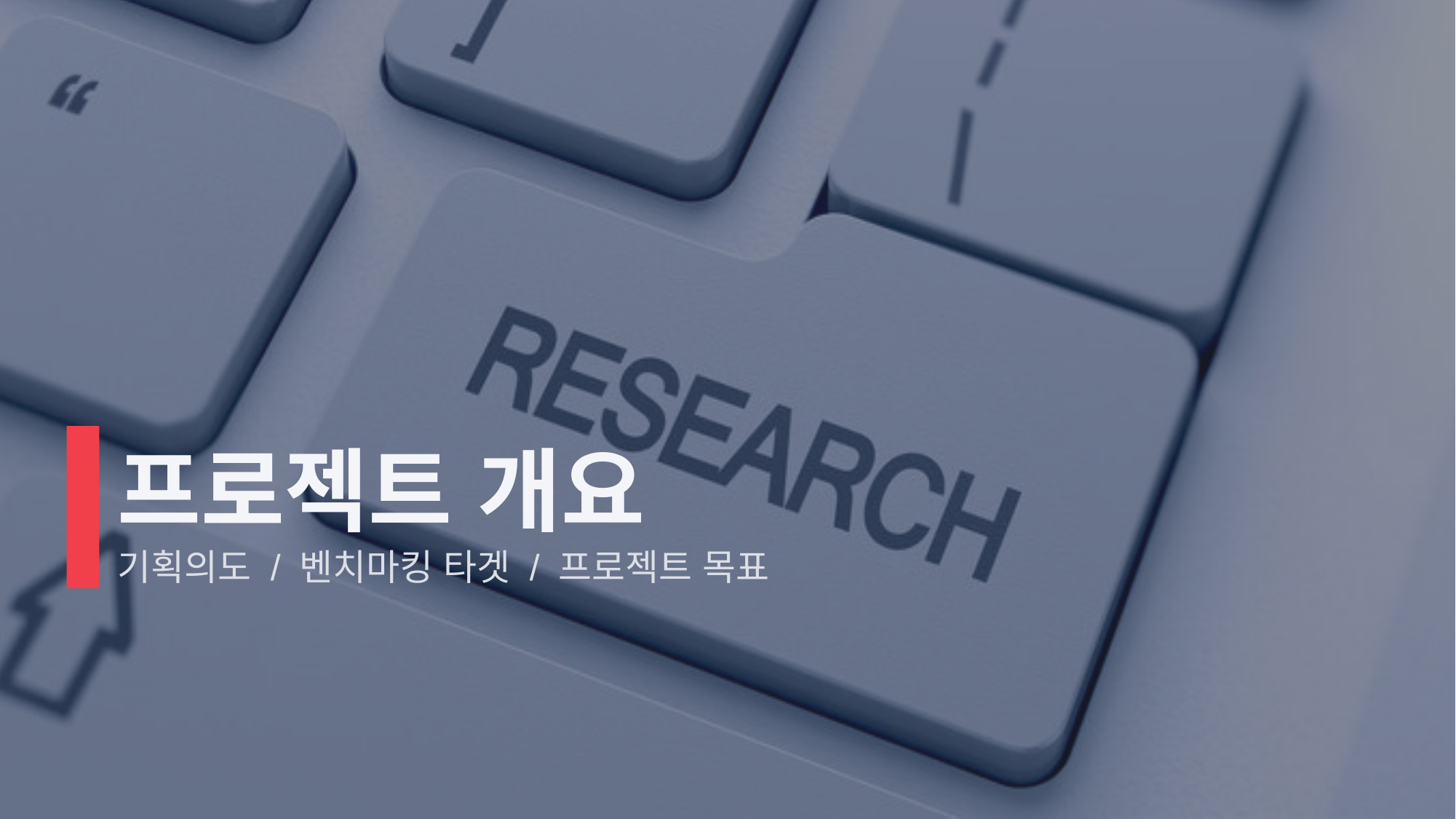

# 프로젝트 개요
기획의도 / 벤치마킹 타겟 / 프로젝트 목표